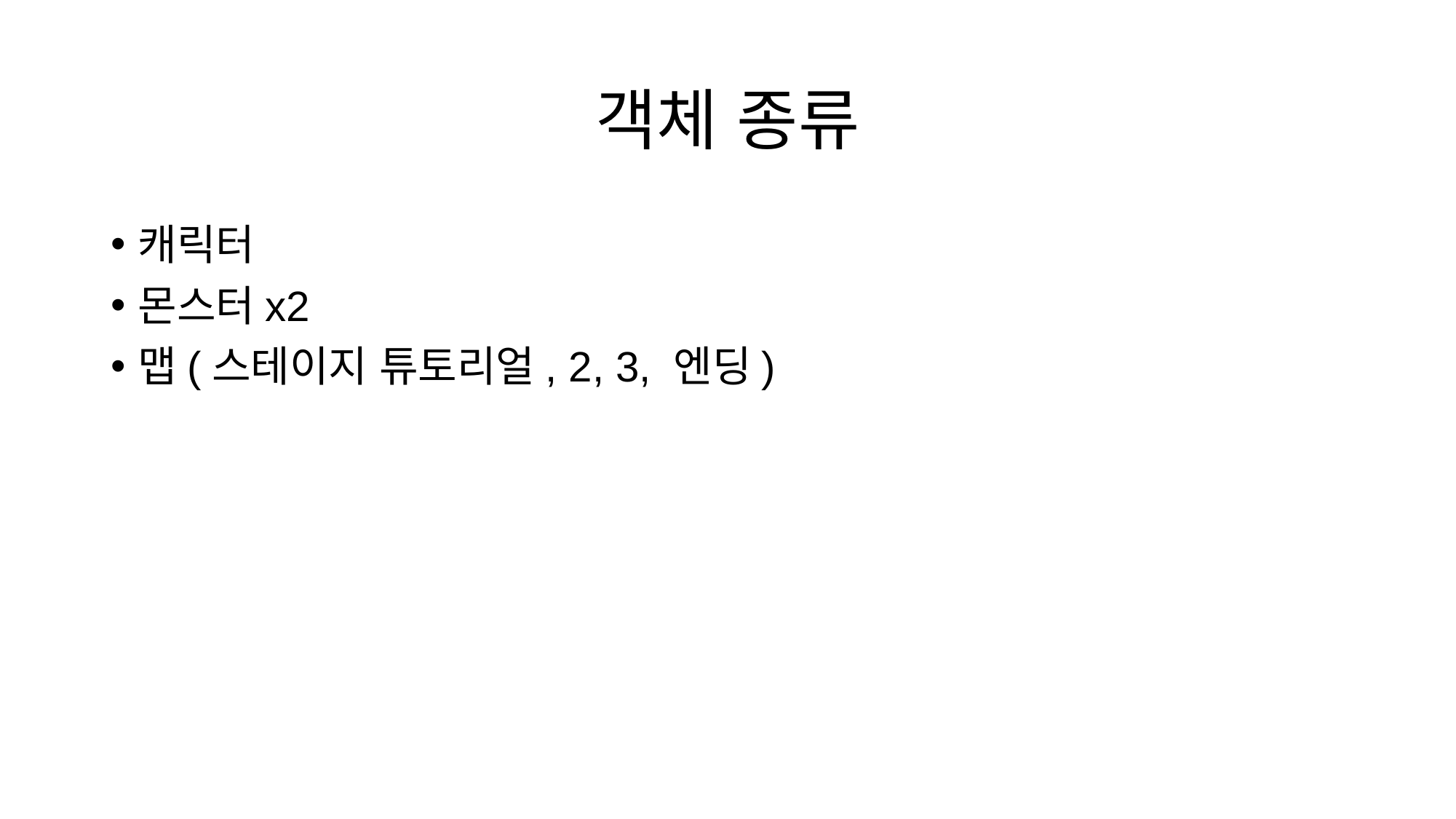

# 객체 종류
캐릭터
몬스터x2
맵(스테이지 튜토리얼, 2, 3, 엔딩)